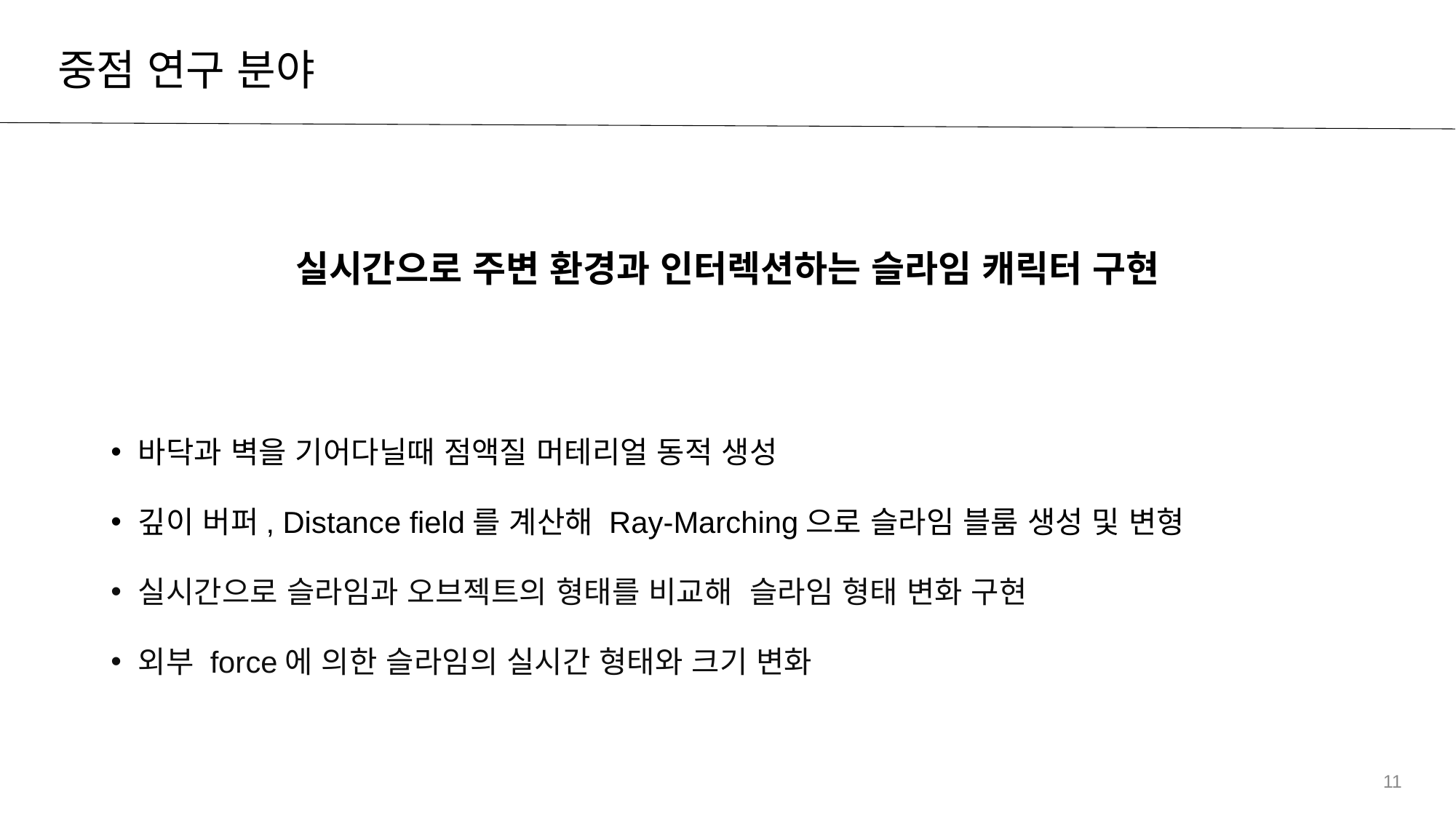

# 중점 연구 분야
실시간으로 주변 환경과 인터렉션하는 슬라임 캐릭터 구현
바닥과 벽을 기어다닐때 점액질 머테리얼 동적 생성
깊이 버퍼, Distance field를 계산해 Ray-Marching으로 슬라임 블룸 생성 및 변형
실시간으로 슬라임과 오브젝트의 형태를 비교해  슬라임 형태 변화 구현
외부 force에 의한 슬라임의 실시간 형태와 크기 변화
11